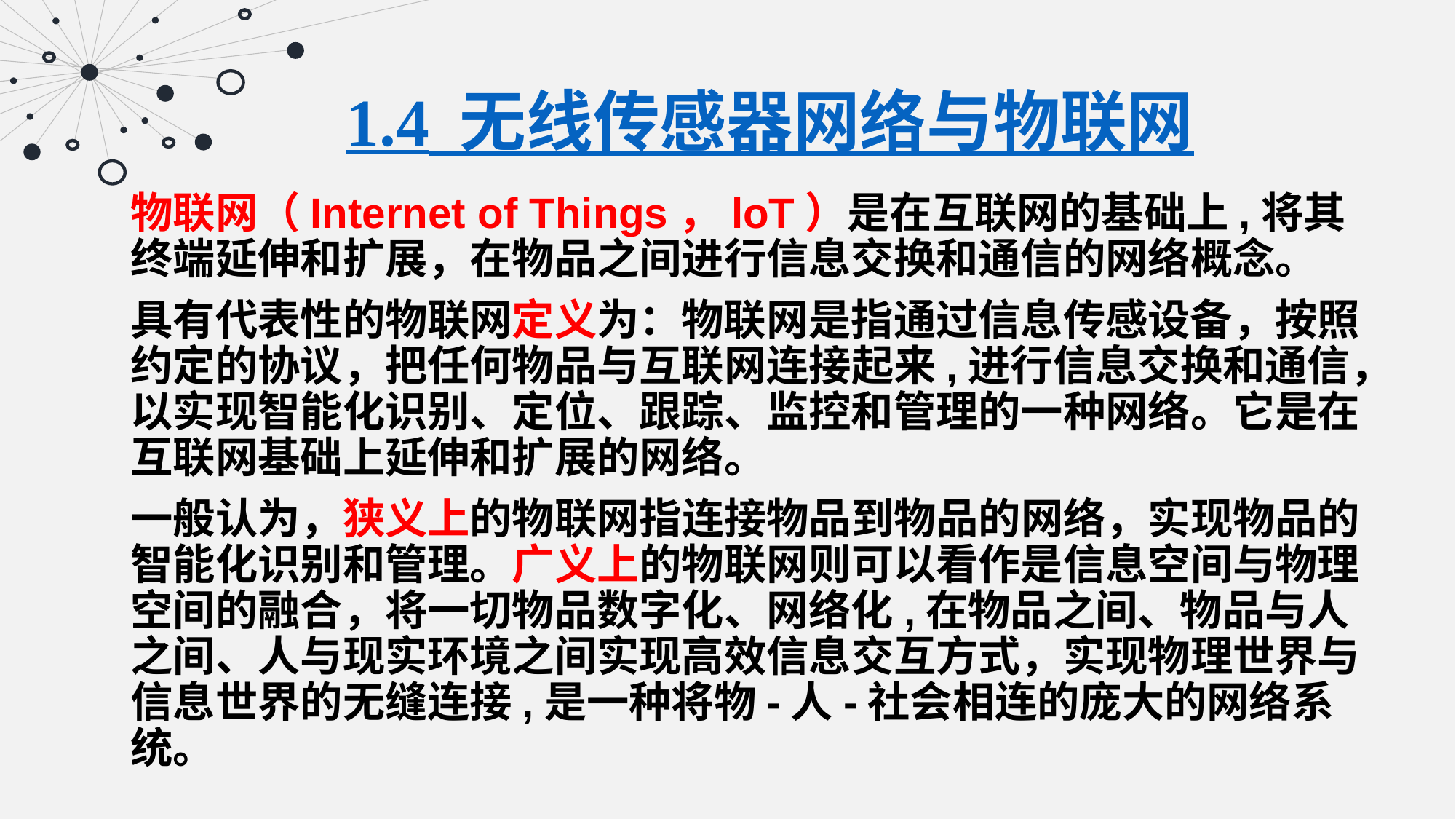

# 1.4  无线传感器网络与物联网
物联网（Internet of Things，loT）是在互联网的基础上,将其终端延伸和扩展，在物品之间进行信息交换和通信的网络概念。
具有代表性的物联网定义为：物联网是指通过信息传感设备，按照约定的协议，把任何物品与互联网连接起来,进行信息交换和通信，以实现智能化识别、定位、跟踪、监控和管理的一种网络。它是在互联网基础上延伸和扩展的网络。
一般认为，狭义上的物联网指连接物品到物品的网络，实现物品的智能化识别和管理。广义上的物联网则可以看作是信息空间与物理空间的融合，将一切物品数字化、网络化,在物品之间、物品与人之间、人与现实环境之间实现高效信息交互方式，实现物理世界与信息世界的无缝连接,是一种将物-人-社会相连的庞大的网络系统。